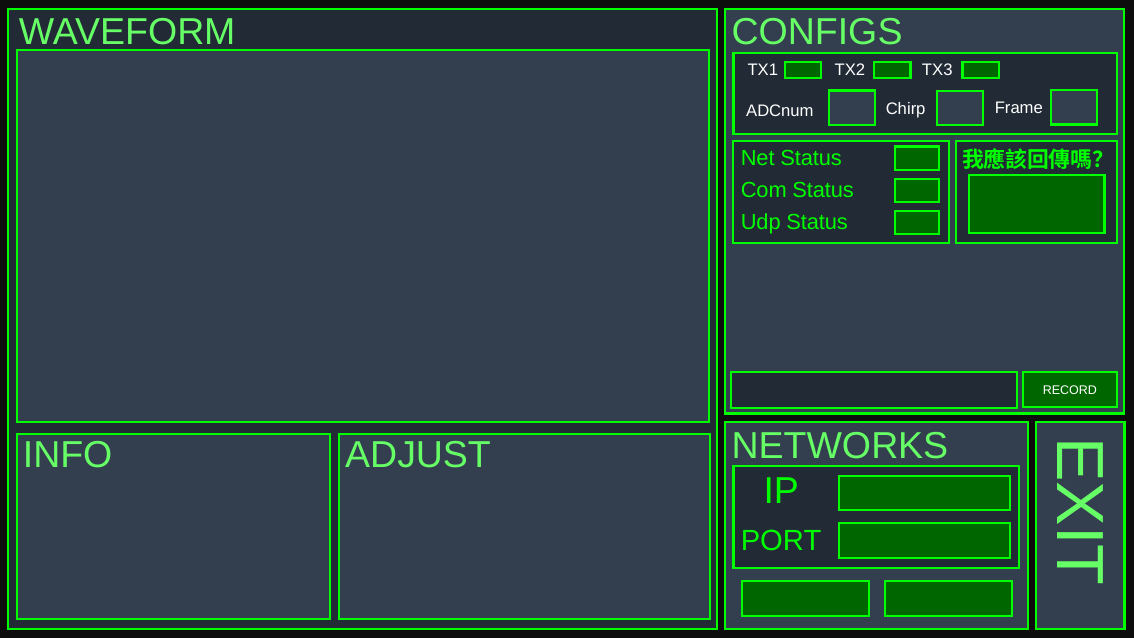

WAVEFORM
CONFIGS

TX1
TX2
TX3

Frame

Chirp

ADCnum
Net Status
我應該回傳嗎？

Com Status

Udp Status

RECORD

NETWORKS
INFO
ADJUST

IP

EXIT
PORT